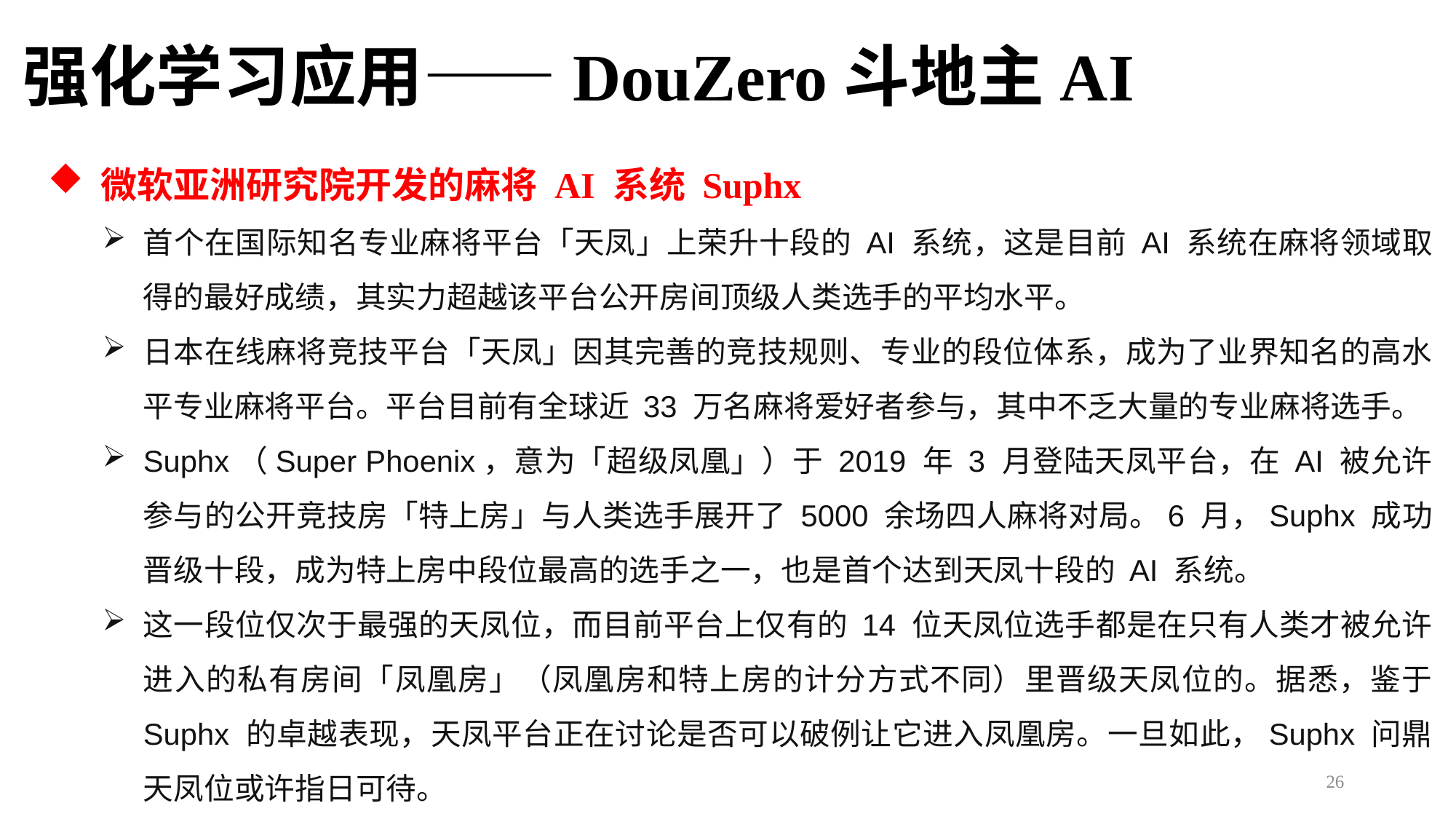

强化学习应用——DouZero斗地主AI

 微软亚洲研究院开发的麻将 AI 系统 Suphx
首个在国际知名专业麻将平台「天凤」上荣升十段的 AI 系统，这是目前 AI 系统在麻将领域取得的最好成绩，其实力超越该平台公开房间顶级人类选手的平均水平。
日本在线麻将竞技平台「天凤」因其完善的竞技规则、专业的段位体系，成为了业界知名的高水平专业麻将平台。平台目前有全球近 33 万名麻将爱好者参与，其中不乏大量的专业麻将选手。
Suphx（Super Phoenix，意为「超级凤凰」）于 2019 年 3 月登陆天凤平台，在 AI 被允许参与的公开竞技房「特上房」与人类选手展开了 5000 余场四人麻将对局。6 月，Suphx 成功晋级十段，成为特上房中段位最高的选手之一，也是首个达到天凤十段的 AI 系统。
这一段位仅次于最强的天凤位，而目前平台上仅有的 14 位天凤位选手都是在只有人类才被允许进入的私有房间「凤凰房」（凤凰房和特上房的计分方式不同）里晋级天凤位的。据悉，鉴于 Suphx 的卓越表现，天凤平台正在讨论是否可以破例让它进入凤凰房。一旦如此，Suphx 问鼎天凤位或许指日可待。
26